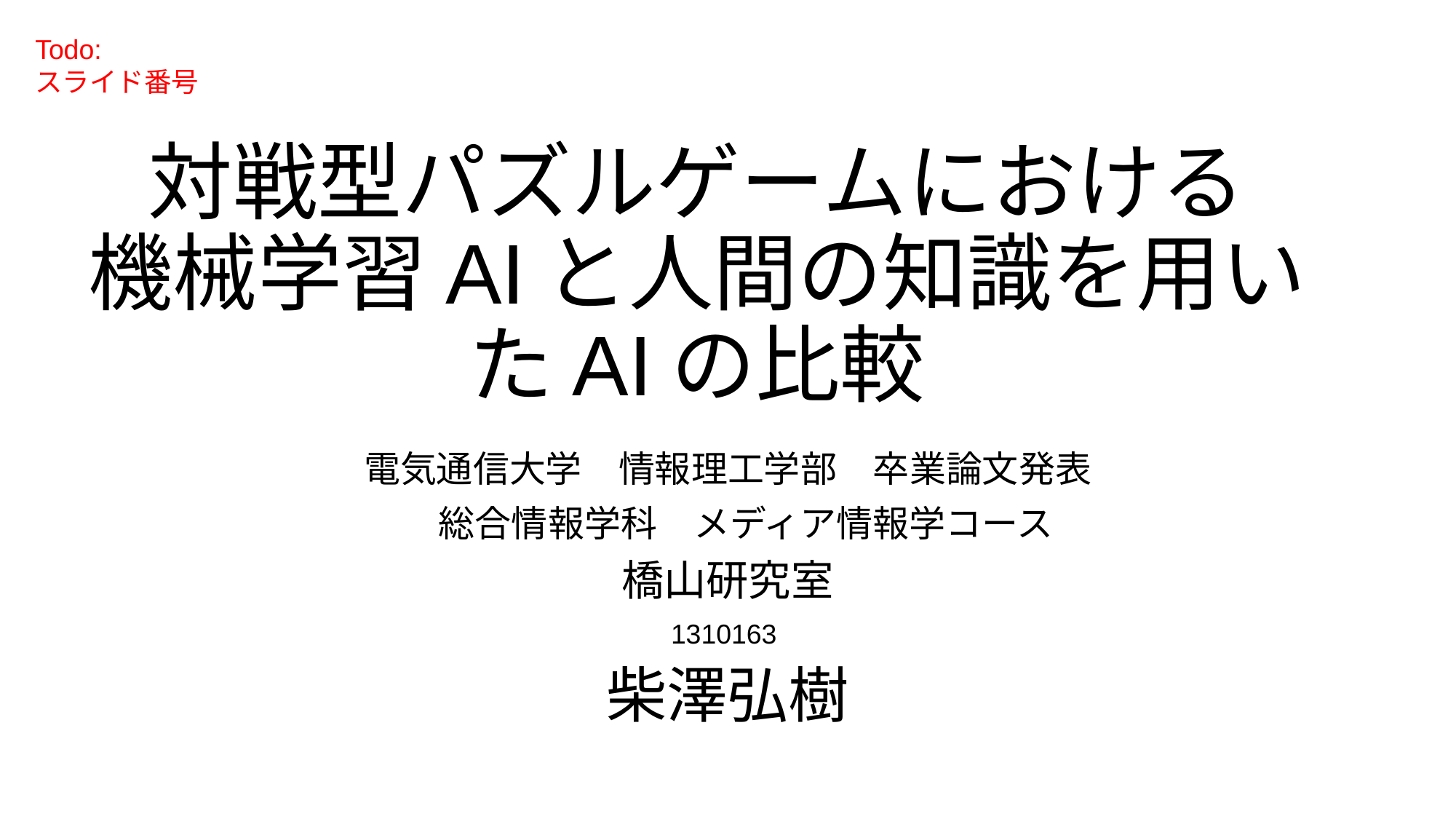

Todo:
スライド番号
# 対戦型パズルゲームにおける 機械学習AIと人間の知識を用いたAIの比較
電気通信大学　情報理工学部　卒業論文発表
　総合情報学科　メディア情報学コース
橋山研究室
1310163
柴澤弘樹